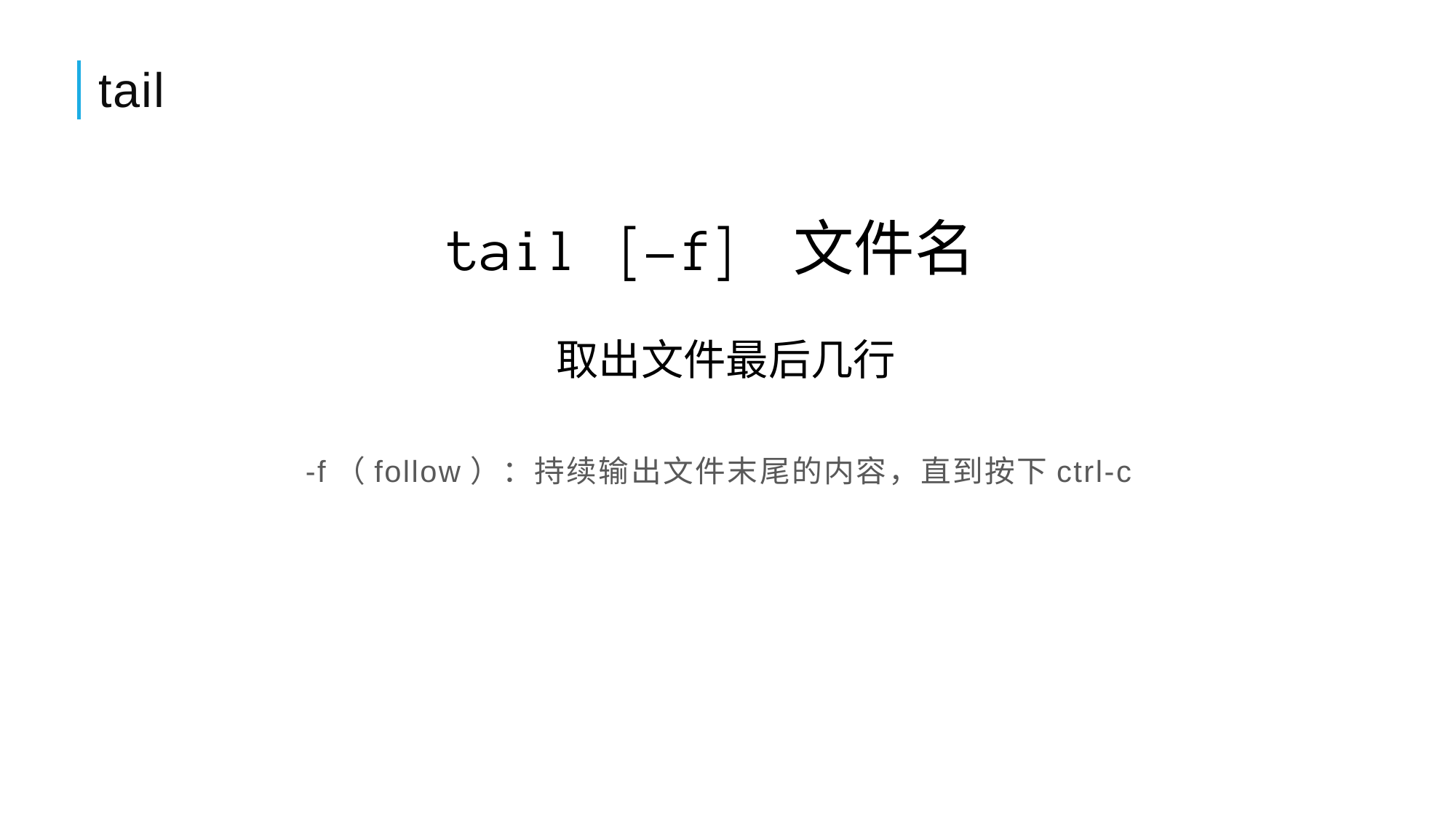

# tail
tail [-f] 文件名
取出文件最后几行
-f（follow）：持续输出文件末尾的内容，直到按下ctrl-c